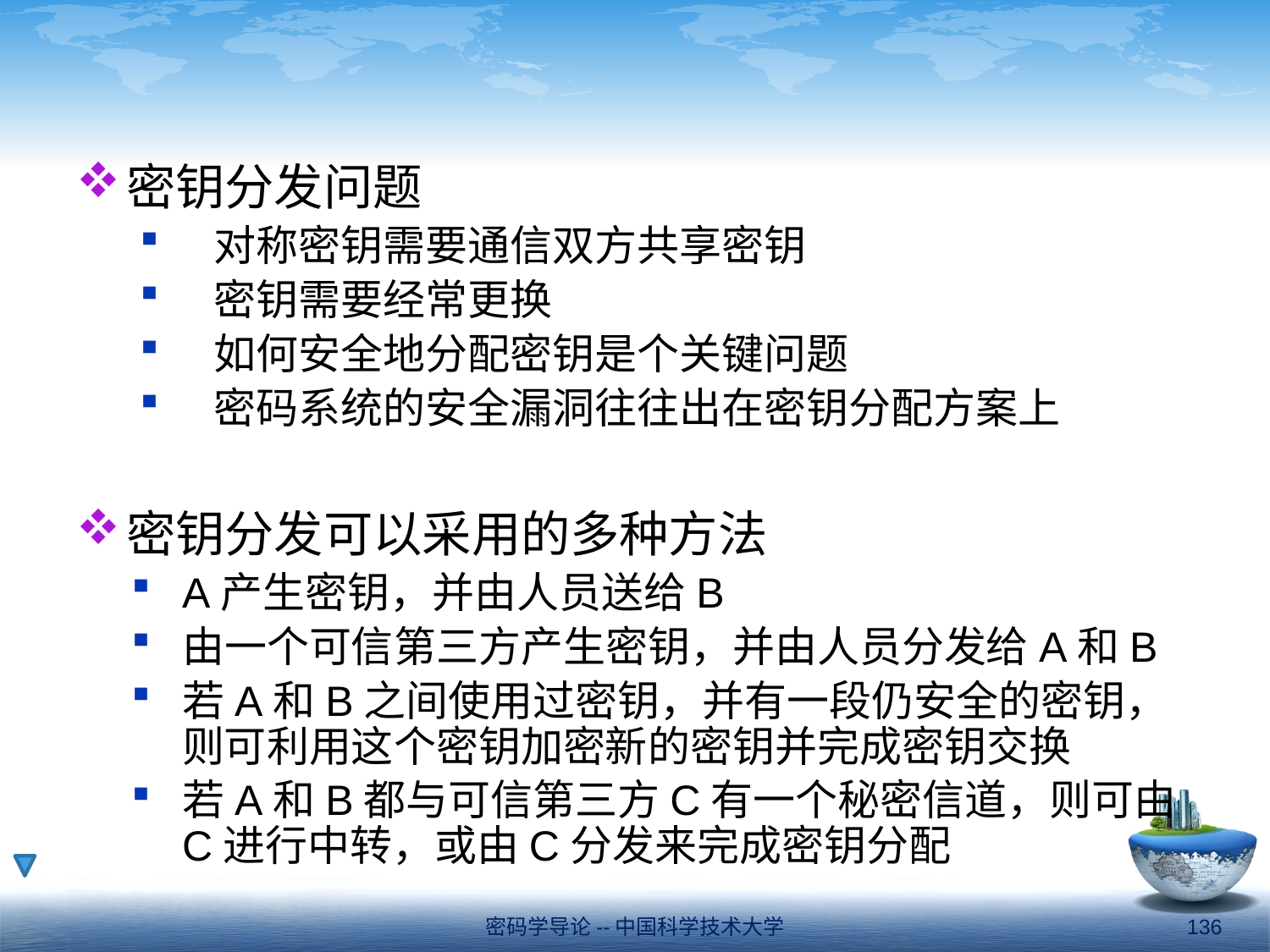

#
密钥分发问题
对称密钥需要通信双方共享密钥
密钥需要经常更换
如何安全地分配密钥是个关键问题
密码系统的安全漏洞往往出在密钥分配方案上

密钥分发可以采用的多种方法
A产生密钥，并由人员送给B
由一个可信第三方产生密钥，并由人员分发给A和B
若A和B之间使用过密钥，并有一段仍安全的密钥，则可利用这个密钥加密新的密钥并完成密钥交换
若A和B都与可信第三方C有一个秘密信道，则可由
C进行中转，或由C分发来完成密钥分配

密码学导论--中国科学技术大学
136